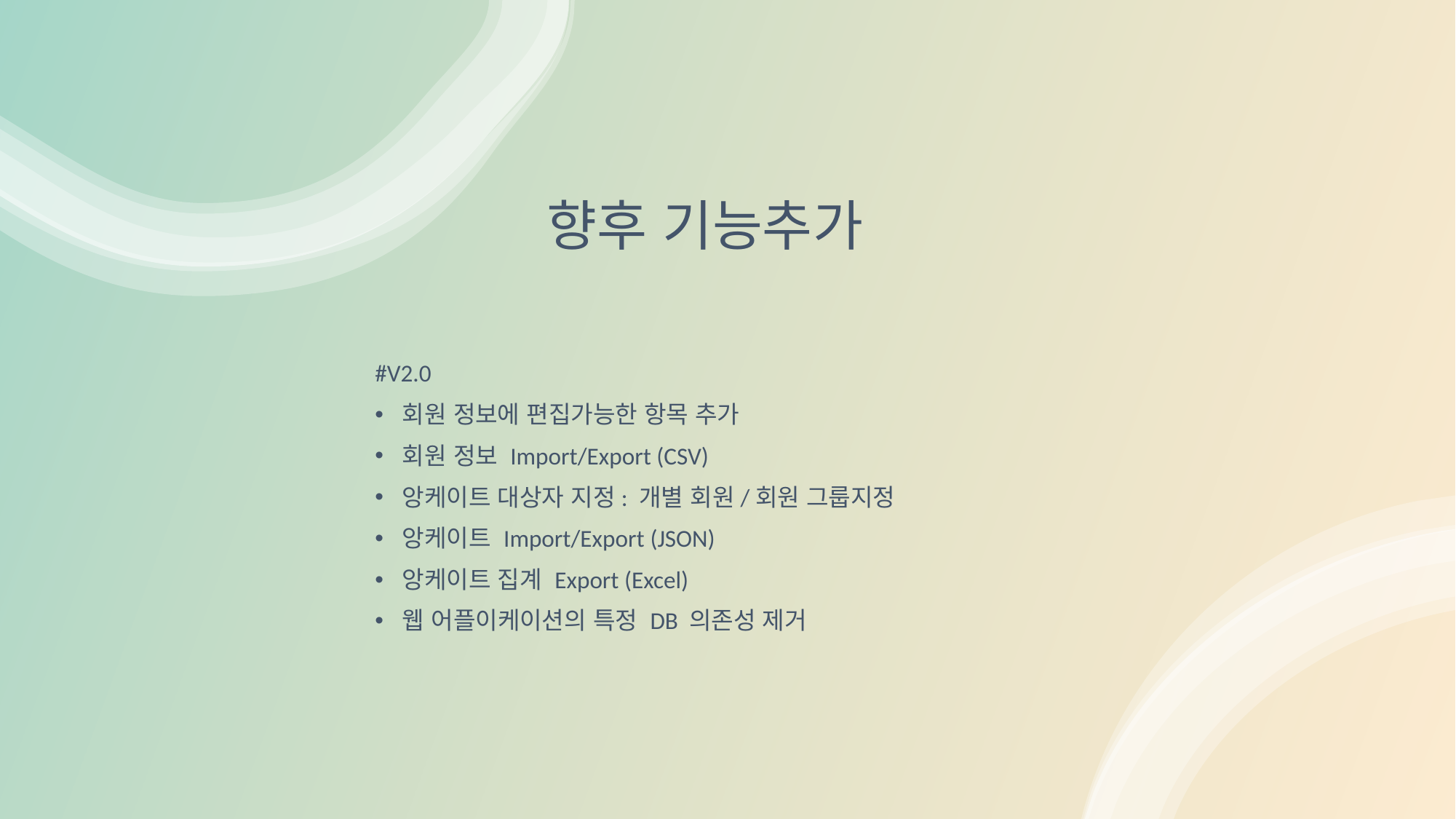

# 향후 기능추가
#V2.0
회원 정보에 편집가능한 항목 추가
회원 정보 Import/Export (CSV)
앙케이트 대상자 지정: 개별 회원/회원 그룹지정
앙케이트 Import/Export (JSON)
앙케이트 집계 Export (Excel)
웹 어플이케이션의 특정 DB 의존성 제거